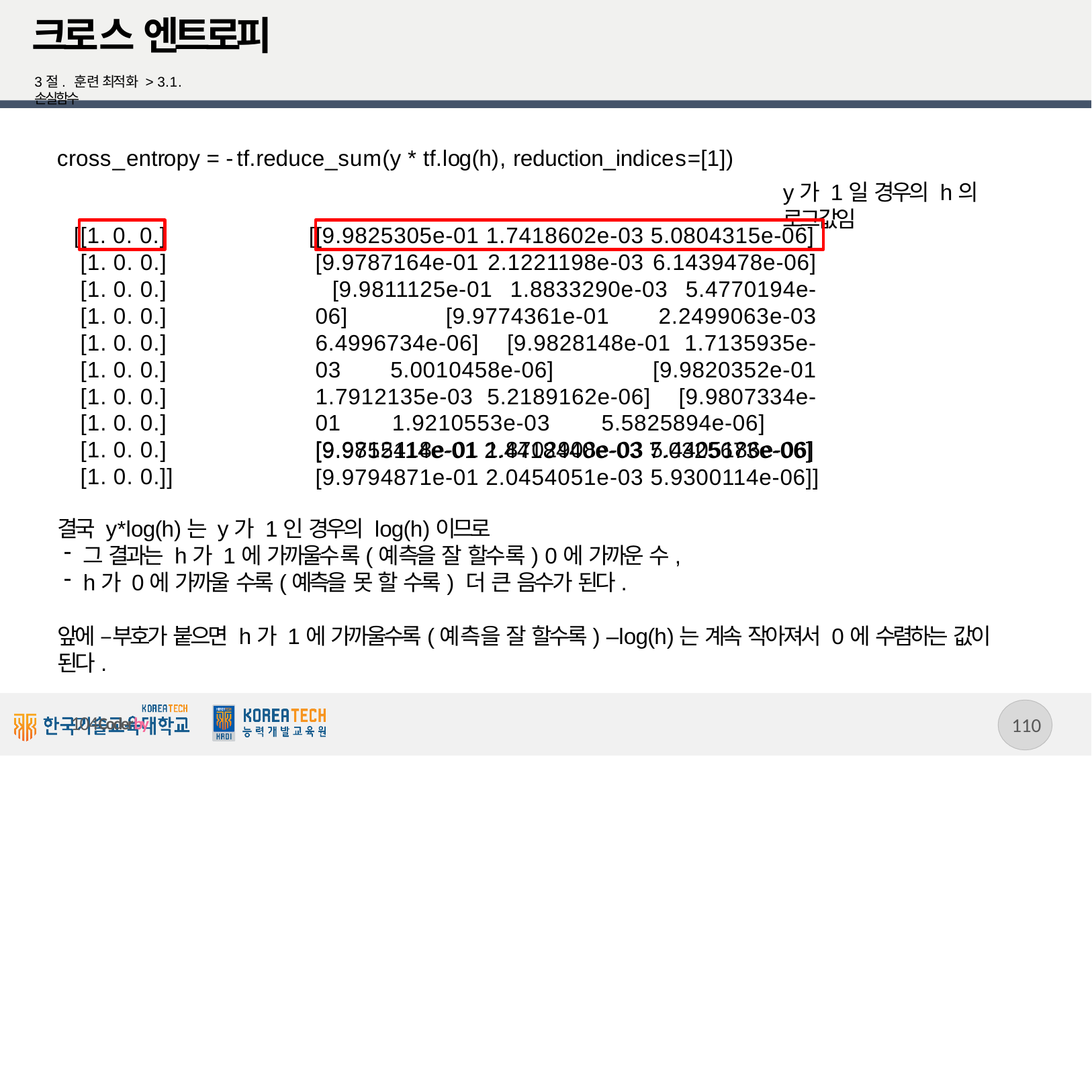

# 크로스 엔트로피
3절. 훈련 최적화 > 3.1. 손실함수
cross_entropy = -tf.reduce_sum(y * tf.log(h), reduction_indices=[1])
y가 1일 경우의 h의 로그값임
[[1. 0. 0.]
[[9.9825305e-01 1.7418602e-03 5.0804315e-06]

[1. 0. 0.]
[1. 0. 0.]
[1. 0. 0.]
[1. 0. 0.]
[1. 0. 0.]
[1. 0. 0.]
[1. 0. 0.]
[1. 0. 0.]
[1. 0. 0.]]
[9.9787164e-01 2.1221198e-03 6.1439478e-06]  [9.9811125e-01 1.8833290e-03 5.4770194e-06]  [9.9774361e-01 2.2499063e-03 6.4996734e-06]  [9.9828148e-01 1.7135935e-03 5.0010458e-06]  [9.9820352e-01 1.7912135e-03 5.2189162e-06]  [9.9807334e-01 1.9210553e-03 5.5825894e-06]  [9.9812418e-01 1.8702908e-03 5.4405186e-06]
[9.9755114e-01 2.4418440e-03 7.0325673e-06]
[9.9794871e-01 2.0454051e-03 5.9300114e-06]]
결국 y*log(h)는 y가 1인 경우의 log(h)이므로
그 결과는 h가 1에 가까울수록(예측을 잘 할수록) 0에 가까운 수,
h가 0에 가까울 수록(예측을 못 할 수록) 더 큰 음수가 된다.
앞에 –부호가 붙으면 h가 1에 가까울수록(예측을 잘 할수록) –log(h)는 계속 작아져서 0에 수렴하는 값이 된다.
110
104Coderby